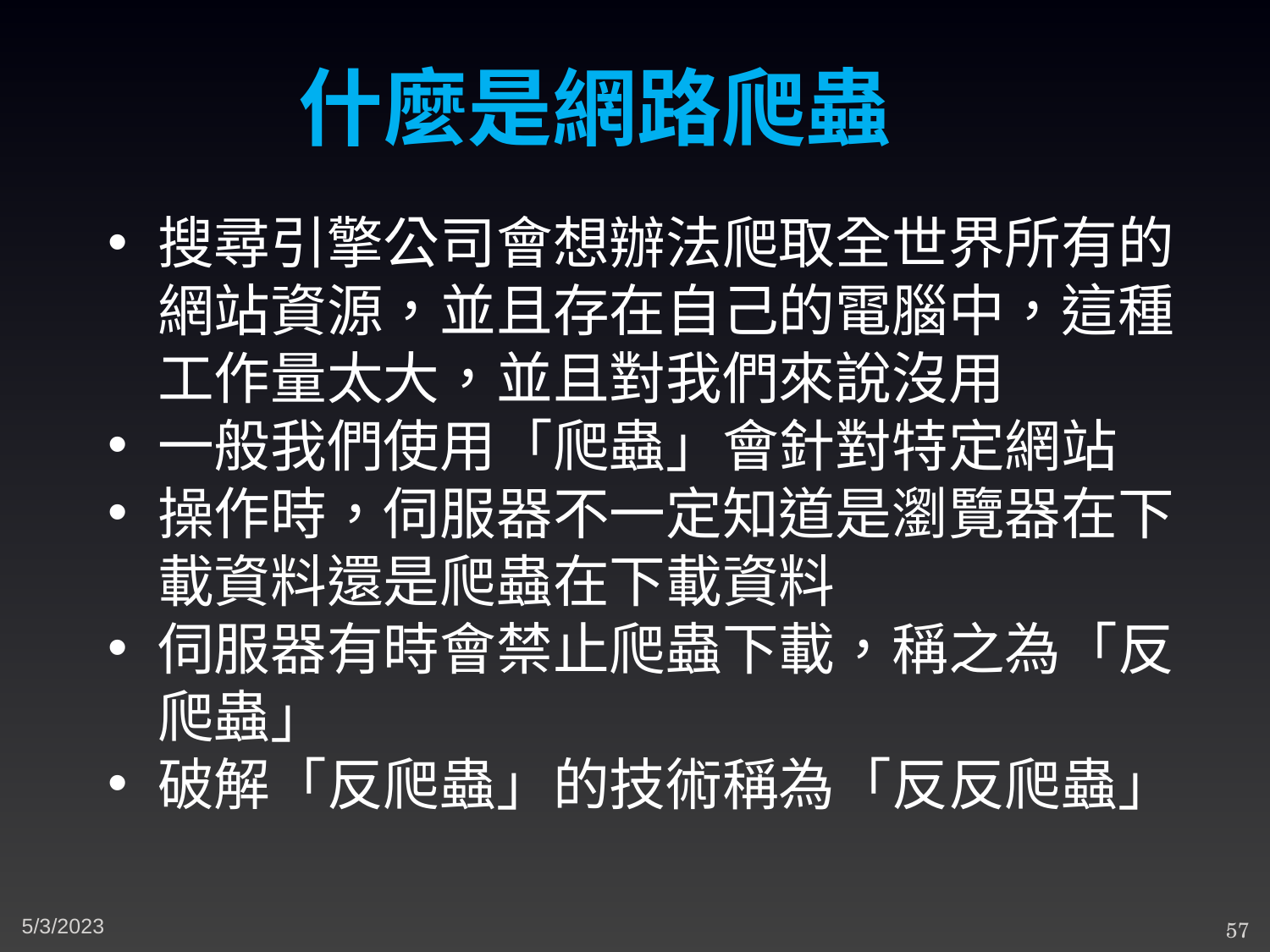

什麼是網路爬蟲
搜尋引擎公司會想辦法爬取全世界所有的網站資源，並且存在自己的電腦中，這種工作量太大，並且對我們來說沒用
一般我們使用「爬蟲」會針對特定網站
操作時，伺服器不一定知道是瀏覽器在下載資料還是爬蟲在下載資料
伺服器有時會禁止爬蟲下載，稱之為「反爬蟲」
破解「反爬蟲」的技術稱為「反反爬蟲」

5/3/2023
57